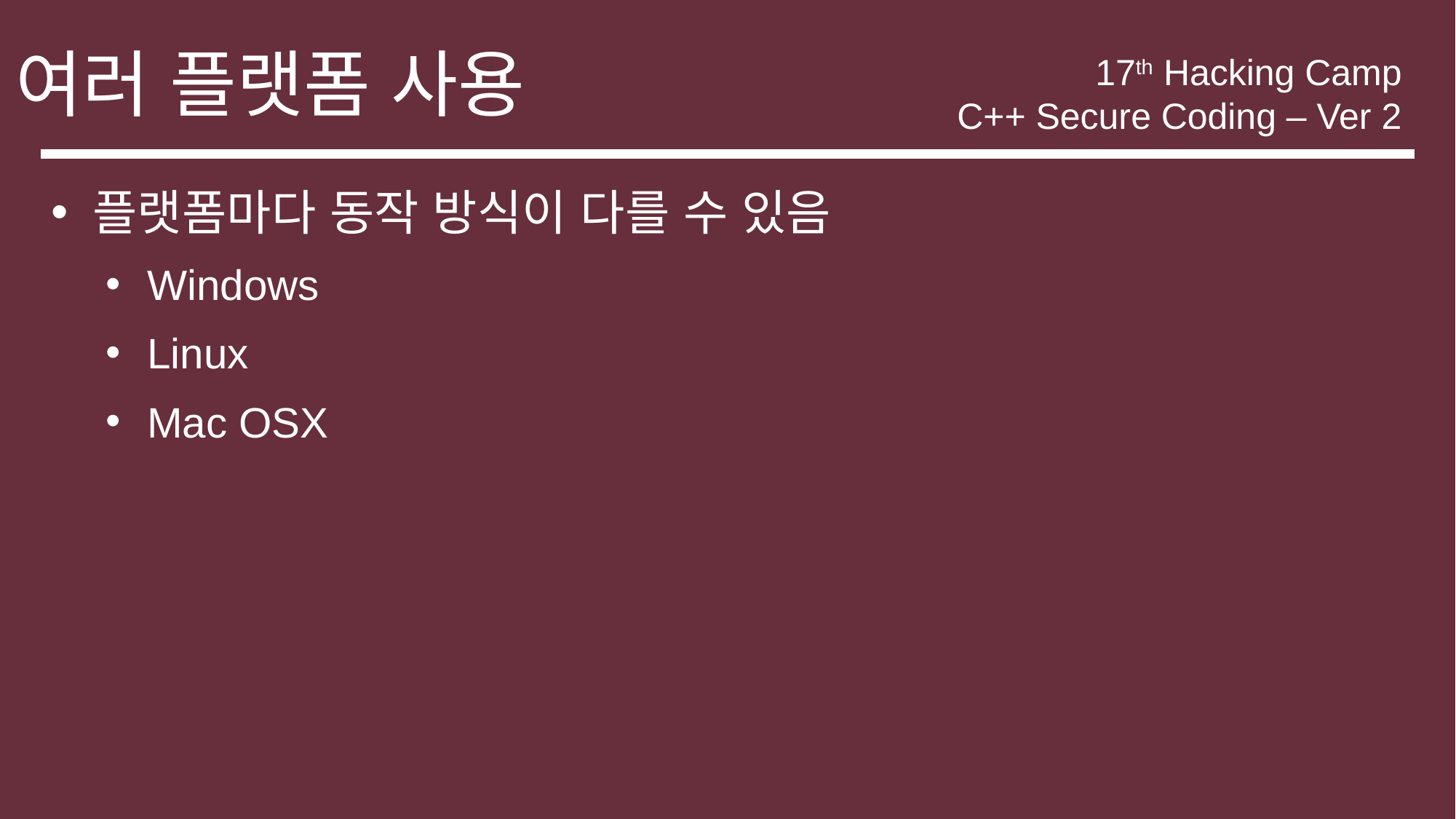

여러 플랫폼 사용
17th Hacking Camp
C++ Secure Coding – Ver 2
플랫폼마다 동작 방식이 다를 수 있음
Windows
Linux
Mac OSX